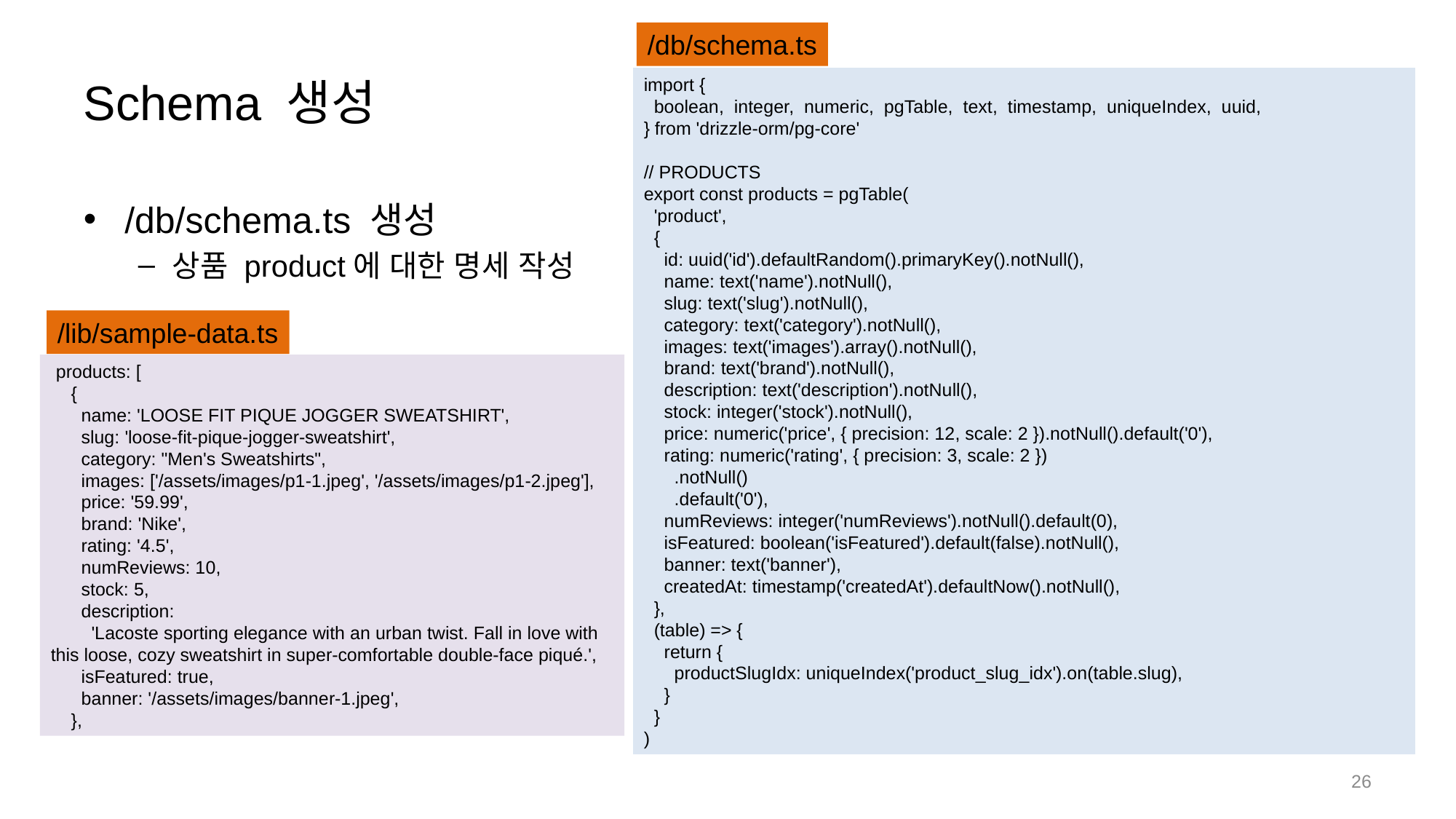

/db/schema.ts
# Schema 생성
import {
  boolean,  integer,  numeric,  pgTable,  text,  timestamp,  uniqueIndex,  uuid,
} from 'drizzle-orm/pg-core'
// PRODUCTS
export const products = pgTable(
  'product',
  {
    id: uuid('id').defaultRandom().primaryKey().notNull(),
    name: text('name').notNull(),
    slug: text('slug').notNull(),
    category: text('category').notNull(),
    images: text('images').array().notNull(),
    brand: text('brand').notNull(),
    description: text('description').notNull(),
    stock: integer('stock').notNull(),
    price: numeric('price', { precision: 12, scale: 2 }).notNull().default('0'),
    rating: numeric('rating', { precision: 3, scale: 2 })
      .notNull()
      .default('0'),
    numReviews: integer('numReviews').notNull().default(0),
    isFeatured: boolean('isFeatured').default(false).notNull(),
    banner: text('banner'),
    createdAt: timestamp('createdAt').defaultNow().notNull(),
  },
  (table) => {
    return {
      productSlugIdx: uniqueIndex('product_slug_idx').on(table.slug),
    }
  }
)
/db/schema.ts 생성
상품 product에 대한 명세 작성

/lib/sample-data.ts
 products: [
    {
      name: 'LOOSE FIT PIQUE JOGGER SWEATSHIRT',
      slug: 'loose-fit-pique-jogger-sweatshirt',
      category: "Men's Sweatshirts",
      images: ['/assets/images/p1-1.jpeg', '/assets/images/p1-2.jpeg'],
      price: '59.99',
      brand: 'Nike',
      rating: '4.5',
      numReviews: 10,
      stock: 5,
      description:
        'Lacoste sporting elegance with an urban twist. Fall in love with this loose, cozy sweatshirt in super-comfortable double-face piqué.',
      isFeatured: true,
      banner: '/assets/images/banner-1.jpeg',
    },
26